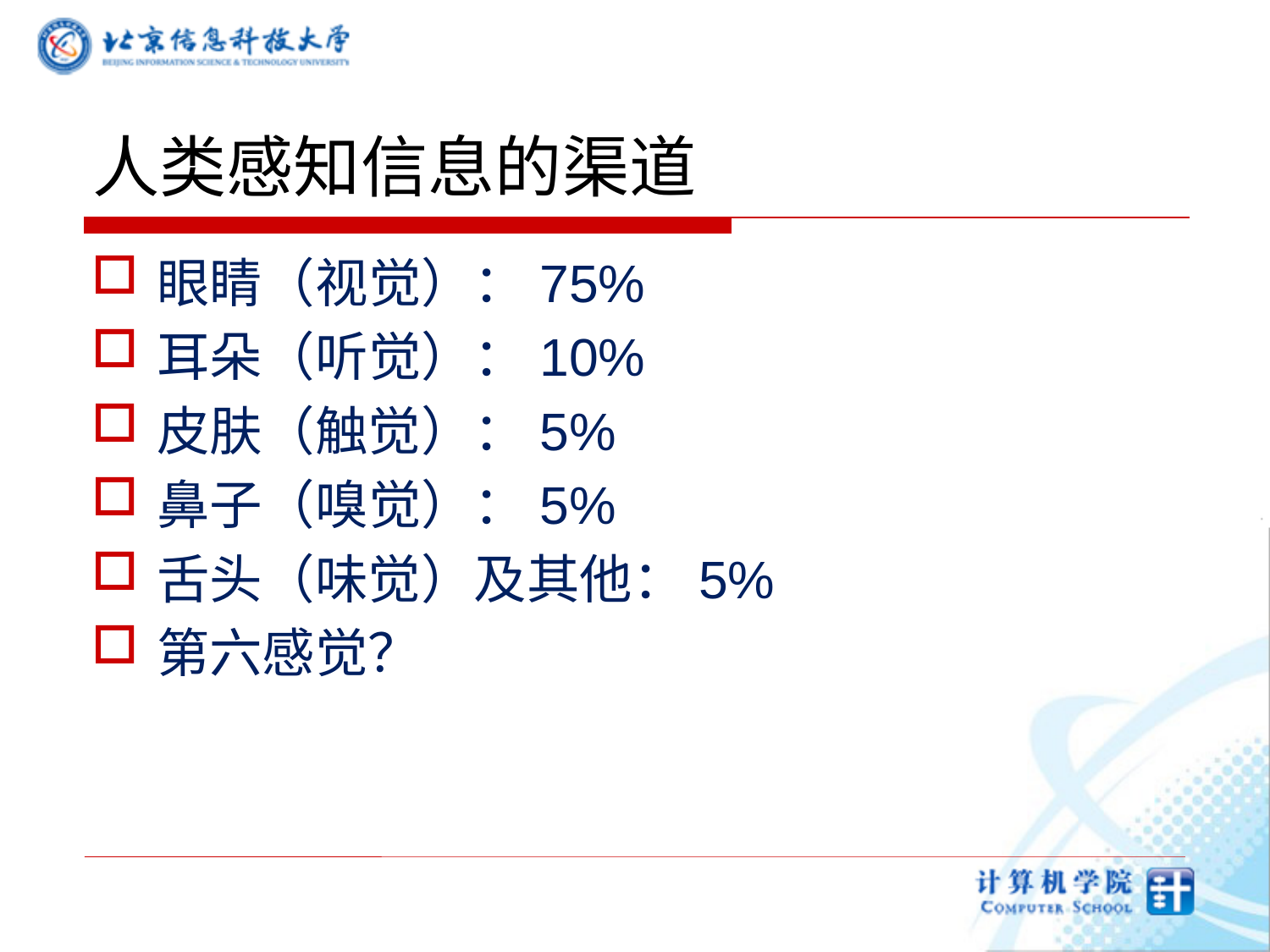

# 人类感知信息的渠道
眼睛（视觉）：75%
耳朵（听觉）：10%
皮肤（触觉）：5%
鼻子（嗅觉）：5%
舌头（味觉）及其他：5%
第六感觉？